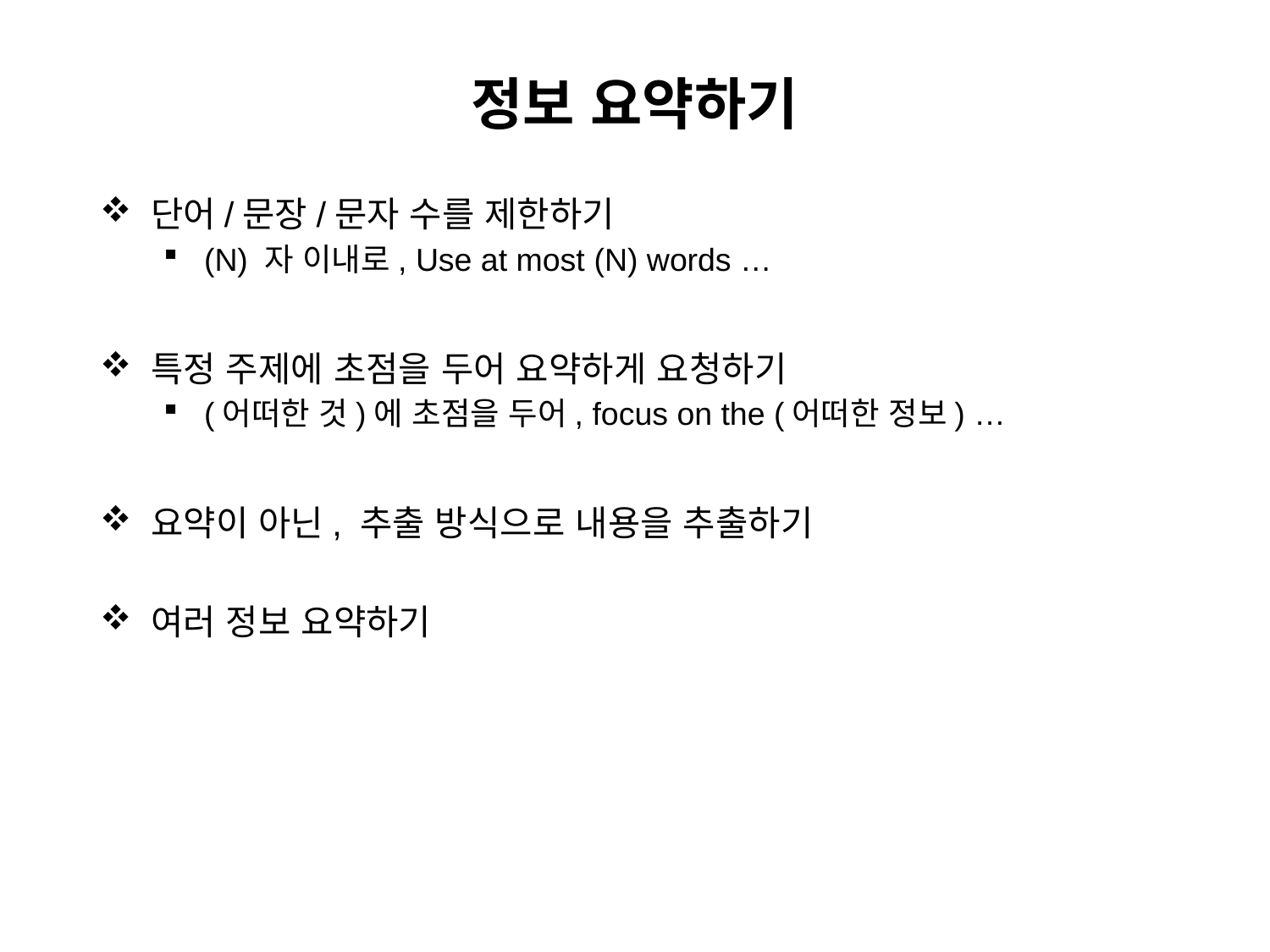

# 정보 요약하기
 단어/문장/문자 수를 제한하기
 (N) 자 이내로, Use at most (N) words …

 특정 주제에 초점을 두어 요약하게 요청하기
 (어떠한 것)에 초점을 두어, focus on the (어떠한 정보) …

 요약이 아닌, 추출 방식으로 내용을 추출하기

 여러 정보 요약하기